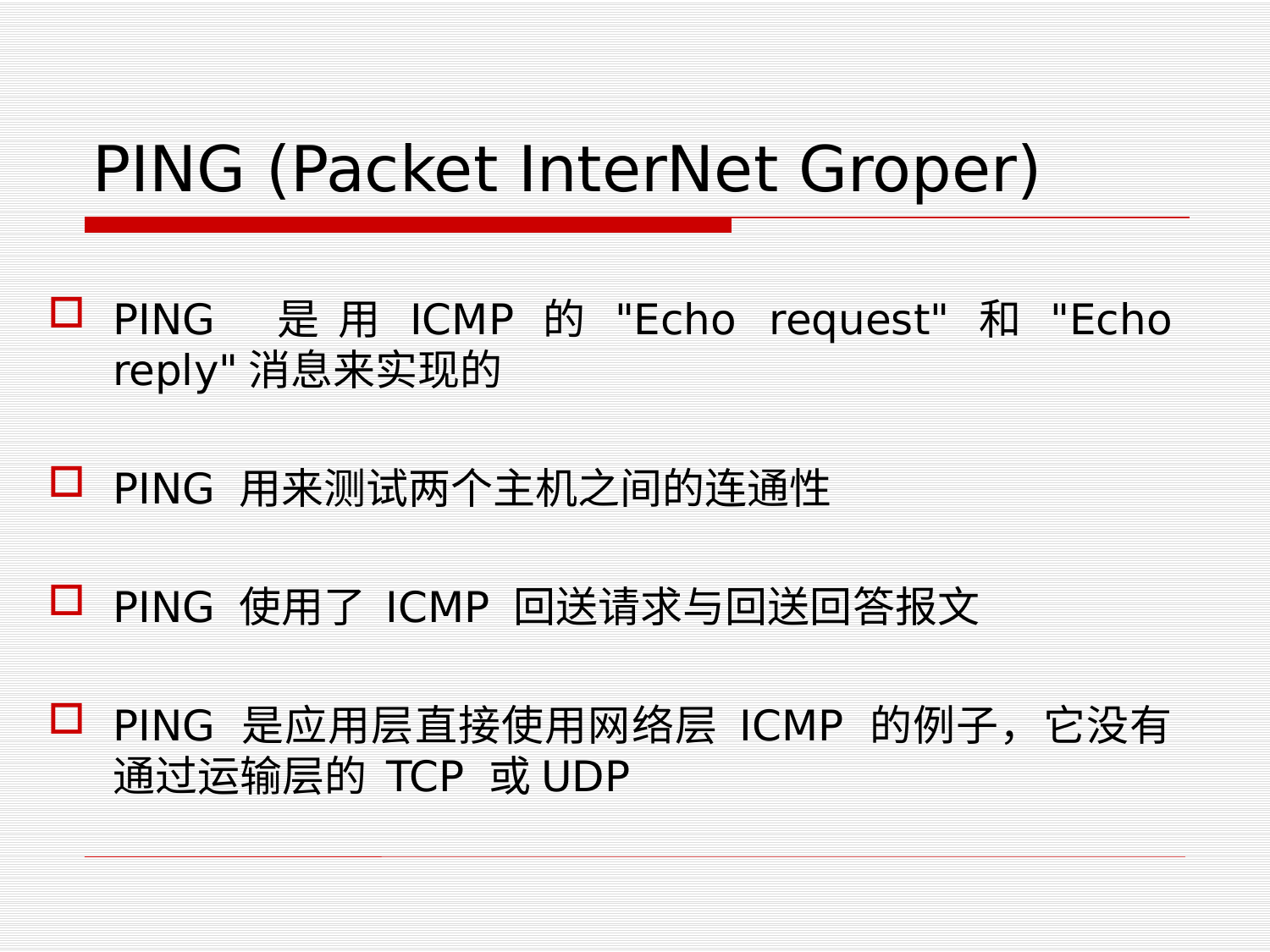

# PING (Packet InterNet Groper)
PING 是用ICMP的"Echo request"和"Echo reply"消息来实现的

PING 用来测试两个主机之间的连通性

PING 使用了 ICMP 回送请求与回送回答报文

PING 是应用层直接使用网络层 ICMP 的例子，它没有通过运输层的 TCP 或UDP